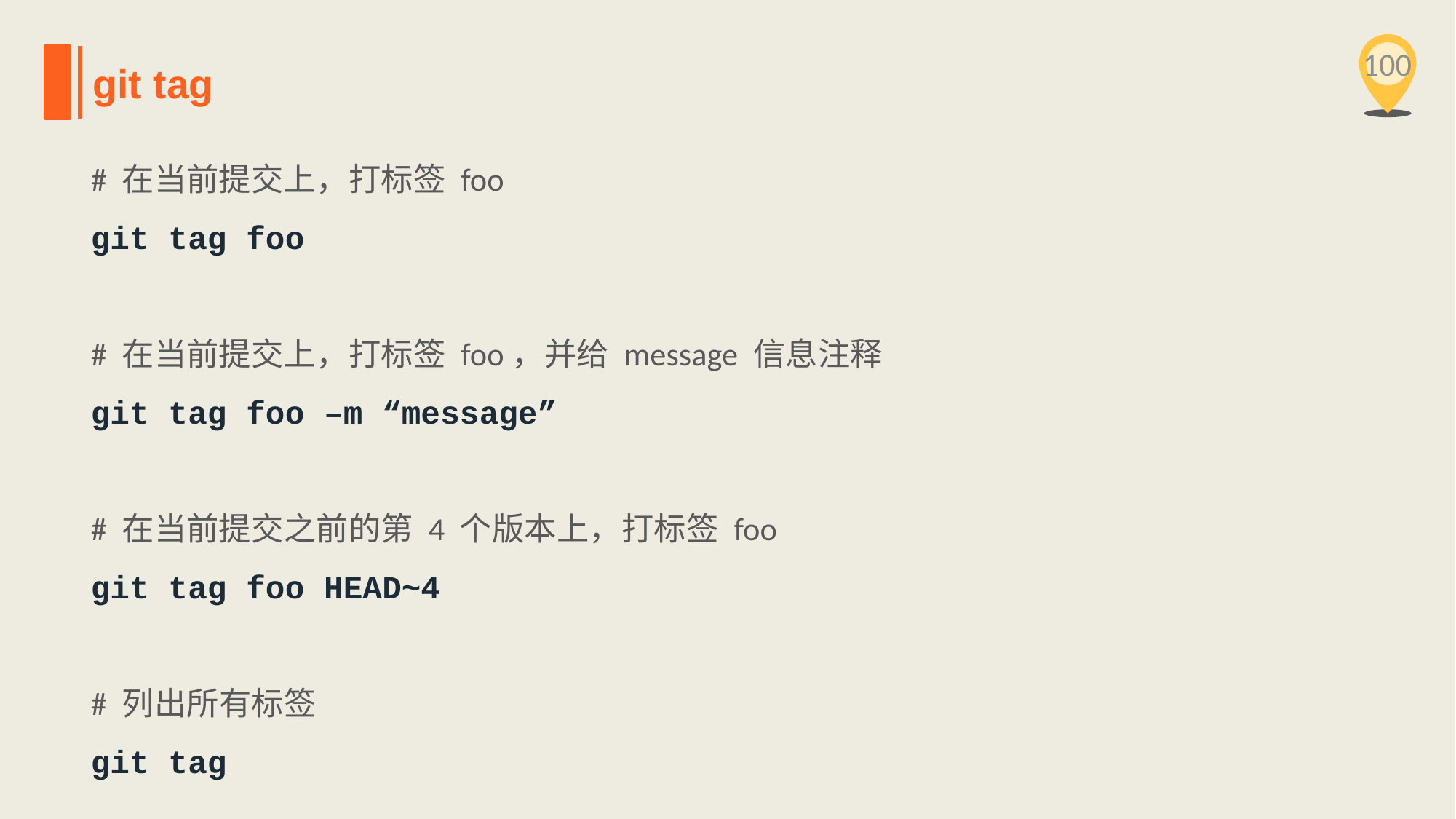

100

git tag
# 在当前提交上，打标签 foo
git tag foo

# 在当前提交上，打标签 foo，并给 message 信息注释
git tag foo –m “message”

# 在当前提交之前的第 4 个版本上，打标签 foo
git tag foo HEAD~4

# 列出所有标签
git tag